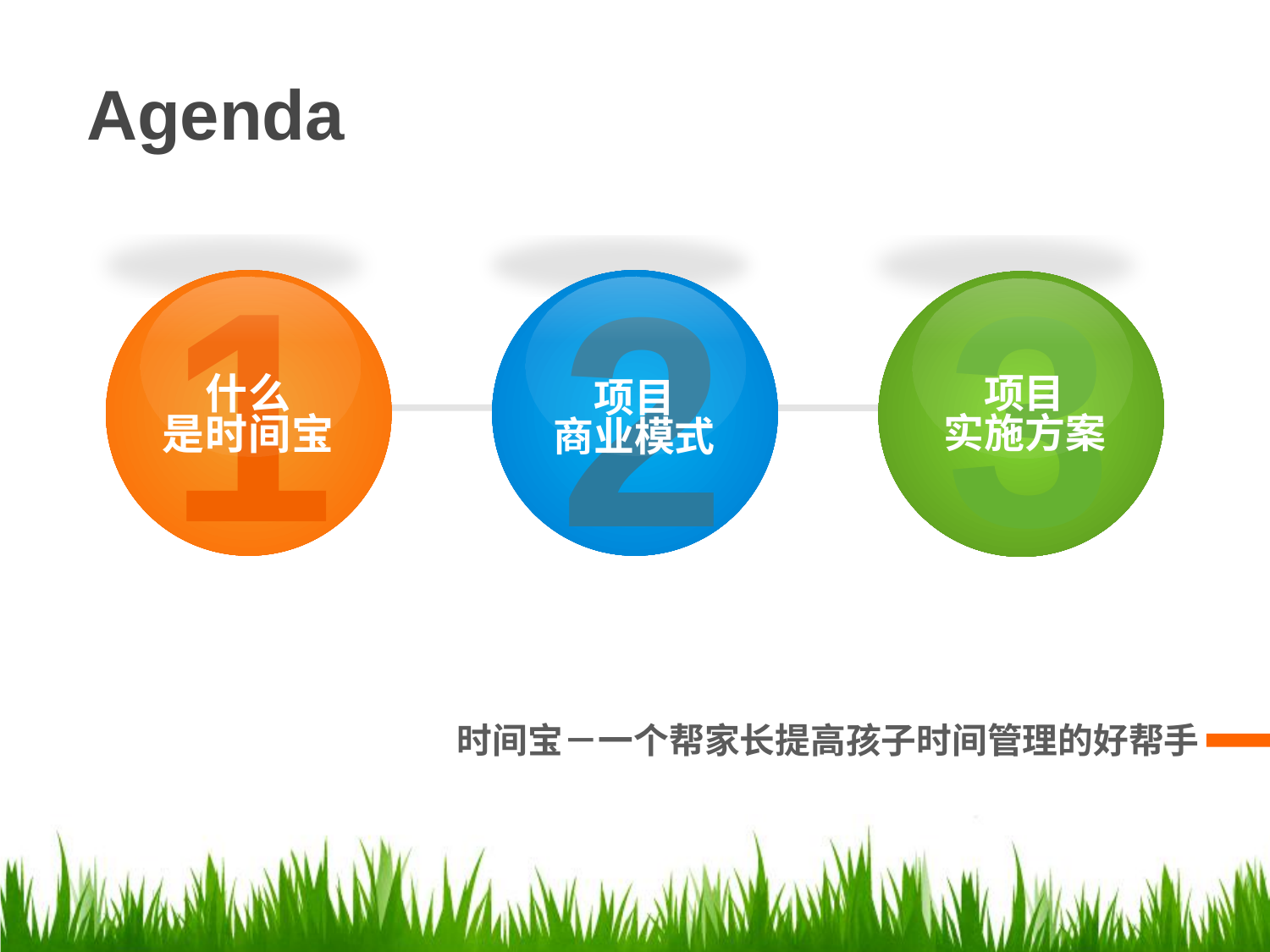

Agenda
1

什么
是时间宝
3
2

项目
实施方案
项目
商业模式
时间宝－一个帮家长提高孩子时间管理的好帮手